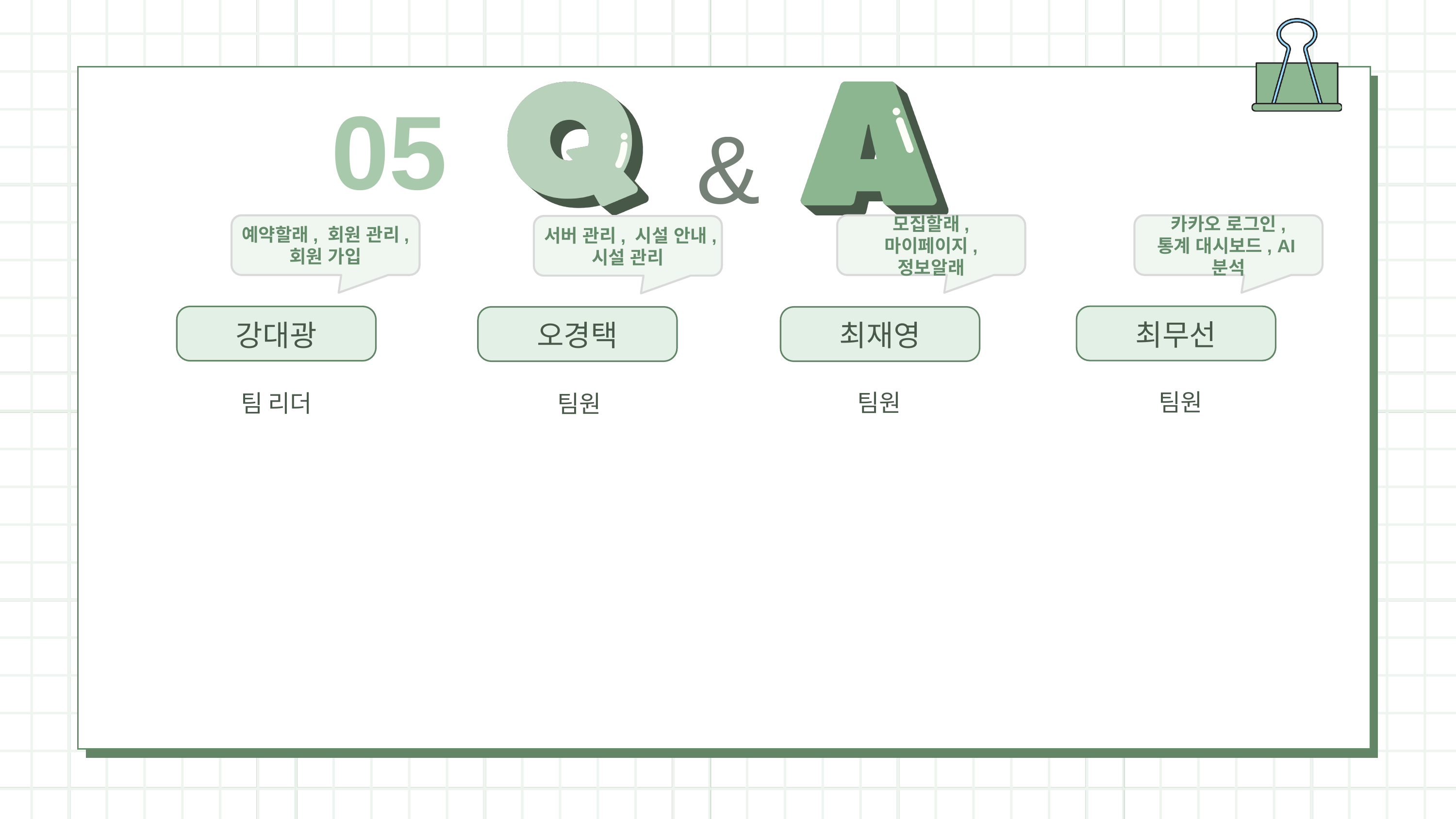

05

&
예약할래, 회원 관리,
회원 가입
모집할래, 마이페이지,
정보알래
카카오 로그인,
통계 대시보드, AI분석
서버 관리, 시설 안내,
시설 관리

최무선

강대광

오경택

최재영
팀원
팀원
팀 리더
팀원